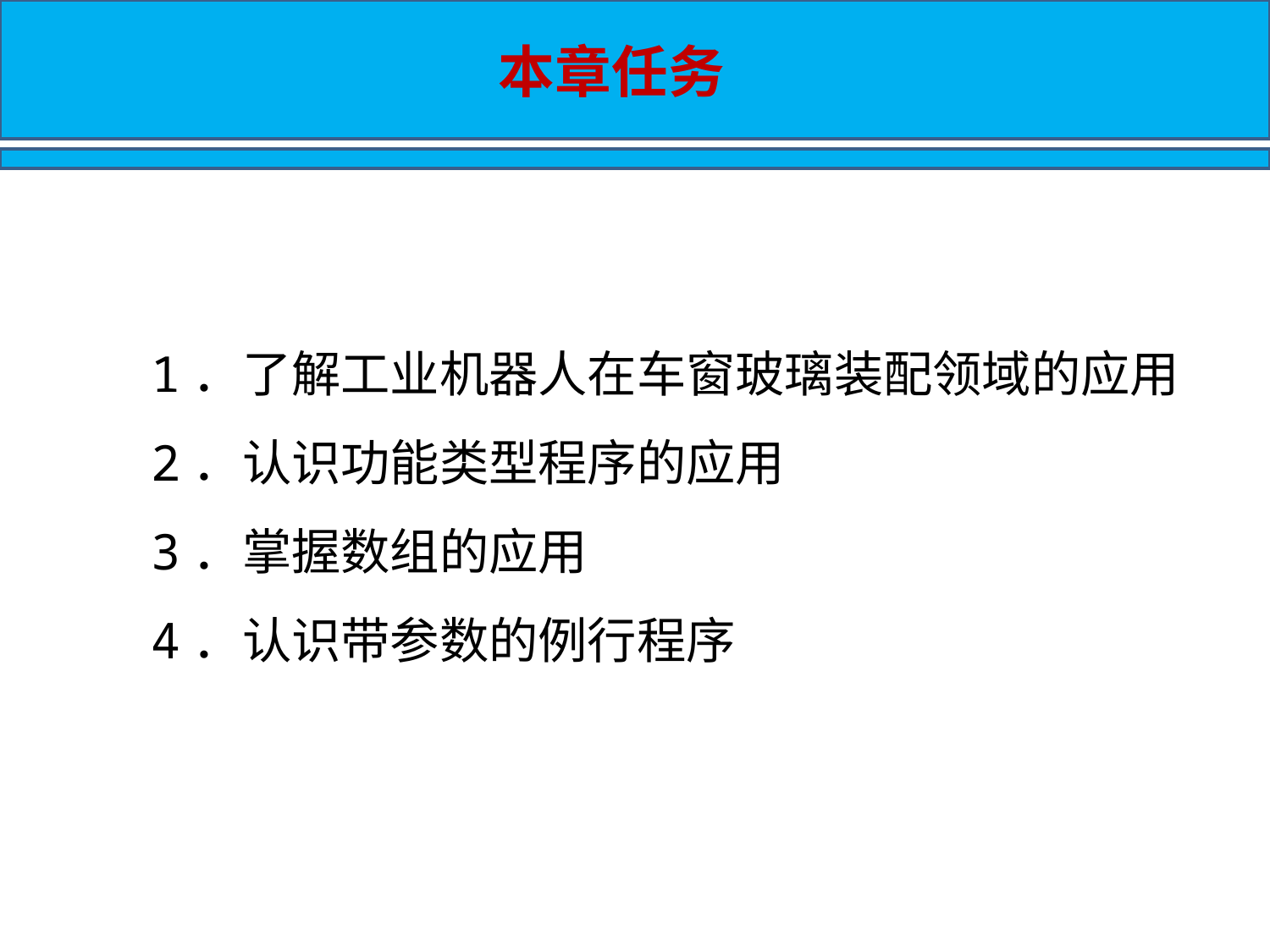

本章任务

1．了解工业机器人在车窗玻璃装配领域的应用
2．认识功能类型程序的应用
3．掌握数组的应用
4．认识带参数的例行程序